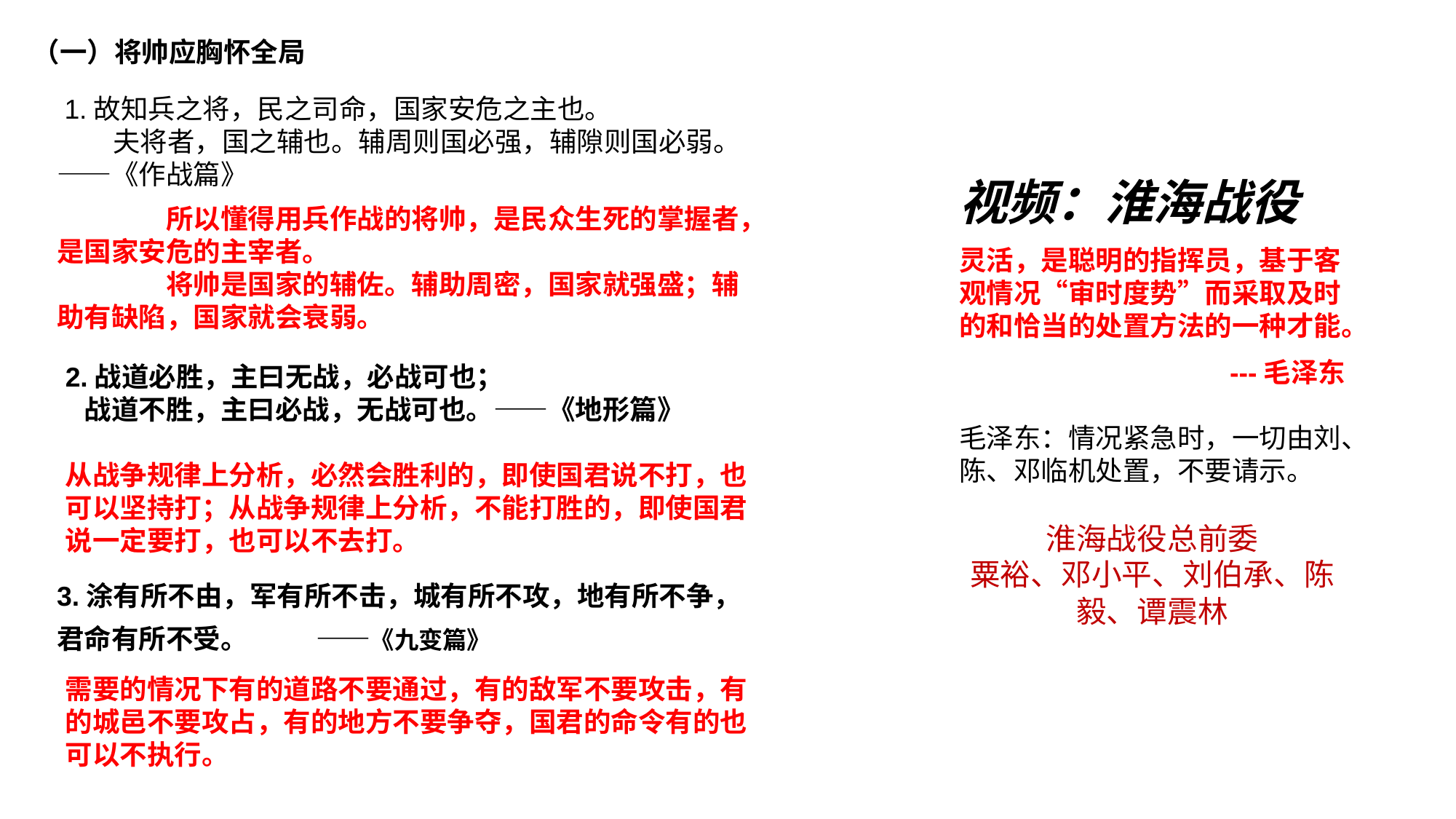

（一）将帅应胸怀全局
 1.故知兵之将，民之司命，国家安危之主也。
        夫将者，国之辅也。辅周则国必强，辅隙则国必弱。 ——《作战篇》
视频：淮海战役
灵活，是聪明的指挥员，基于客观情况“审时度势”而采取及时的和恰当的处置方法的一种才能。
---毛泽东

毛泽东：情况紧急时，一切由刘、陈、邓临机处置，不要请示。

淮海战役总前委
粟裕、邓小平、刘伯承、陈毅、谭震林

	所以懂得用兵作战的将帅，是民众生死的掌握者，是国家安危的主宰者。
	将帅是国家的辅佐。辅助周密，国家就强盛；辅助有缺陷，国家就会衰弱。
2.战道必胜，主曰无战，必战可也；
  战道不胜，主曰必战，无战可也。——《地形篇》

从战争规律上分析，必然会胜利的，即使国君说不打，也可以坚持打；从战争规律上分析，不能打胜的，即使国君说一定要打，也可以不去打。
3.涂有所不由，军有所不击，城有所不攻，地有所不争，君命有所不受。           ——《九变篇》
需要的情况下有的道路不要通过，有的敌军不要攻击，有的城邑不要攻占，有的地方不要争夺，国君的命令有的也可以不执行。